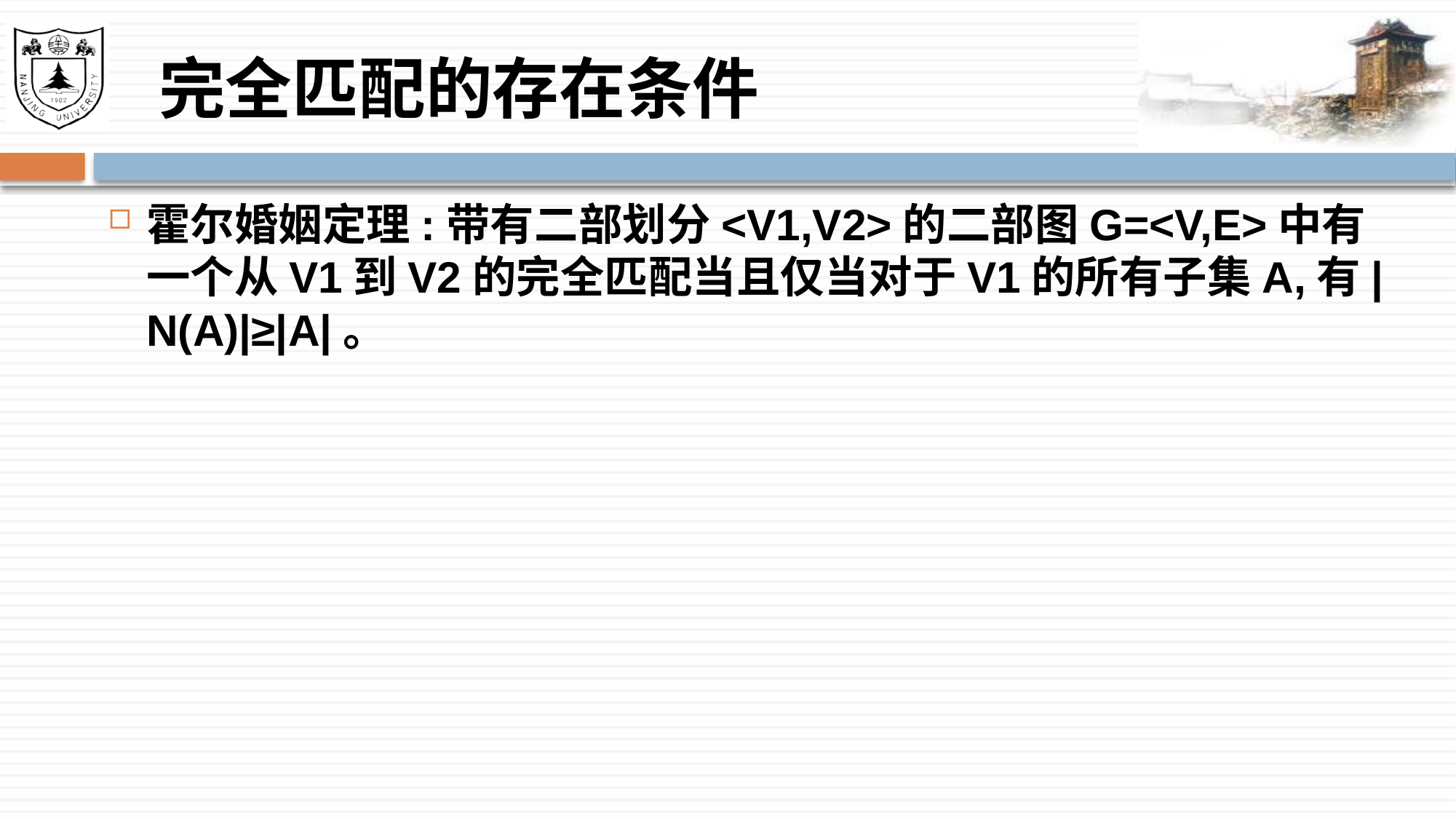

# 完全匹配的存在条件
霍尔婚姻定理:带有二部划分<V1,V2>的二部图G=<V,E>中有一个从V1到V2的完全匹配当且仅当对于V1的所有子集A,有|N(A)|≥|A|。